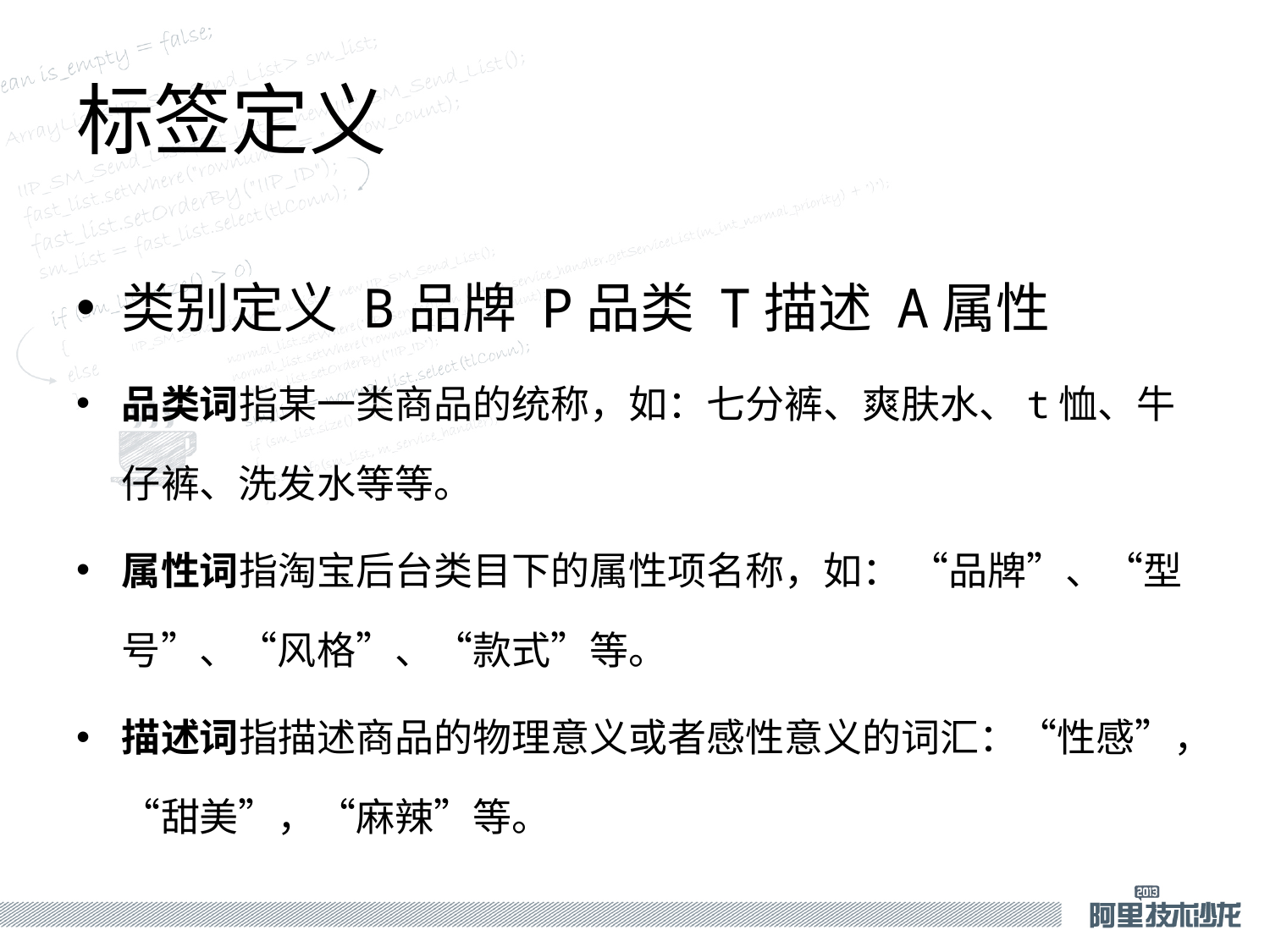

# 标签定义
类别定义 B品牌 P品类 T描述 A属性
品类词指某一类商品的统称，如：七分裤、爽肤水、t恤、牛仔裤、洗发水等等。
属性词指淘宝后台类目下的属性项名称，如： “品牌”、“型号”、“风格”、“款式”等。
描述词指描述商品的物理意义或者感性意义的词汇：“性感”，“甜美”，“麻辣”等。